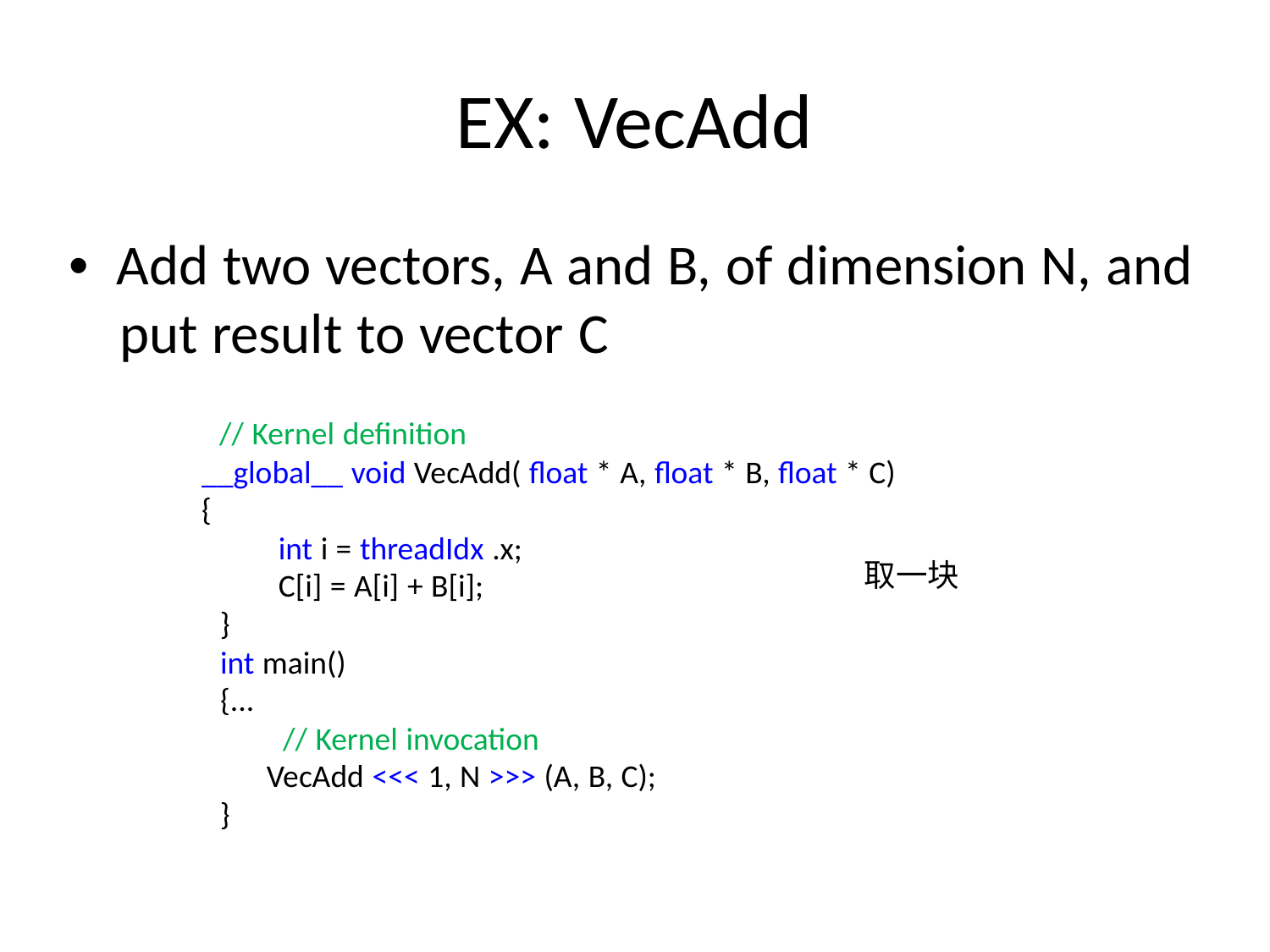

EX: VecAdd
•  Add two vectors, A and B, of dimension N, and
put result to vector C
// Kernel definition
__global__ void VecAdd( float * A, float * B, float * C)
{
int i = threadIdx .x;
C[i] = A[i] + B[i];
取一块
}
int main()
{...
// Kernel invocation
VecAdd <<< 1, N >>> (A, B, C);
}